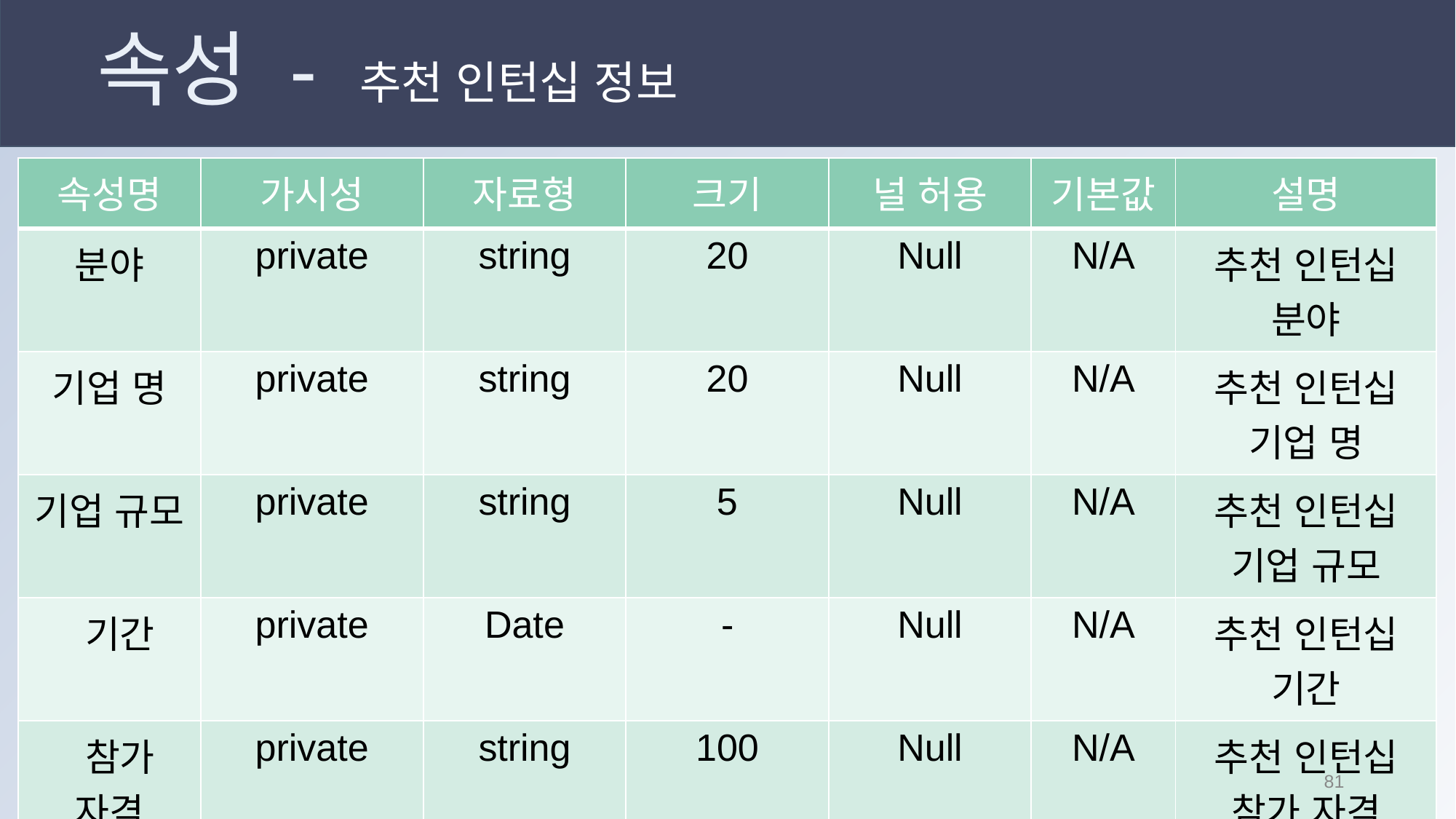

# 속성 - 추천 인턴십 정보

| 속성명 | 가시성 | 자료형 | 크기 | 널 허용 | 기본값 | 설명 |
| --- | --- | --- | --- | --- | --- | --- |
| 분야 | private | string | 20 | Null | N/A | 추천 인턴십 분야 |
| 기업 명 | private | string | 20 | Null | N/A | 추천 인턴십 기업 명 |
| 기업 규모 | private | string | 5 | Null | N/A | 추천 인턴십 기업 규모 |
| 기간 | private | Date | - | Null | N/A | 추천 인턴십 기간 |
| 참가 자격 | private | string | 100 | Null | N/A | 추천 인턴십 참가 자격 |
81